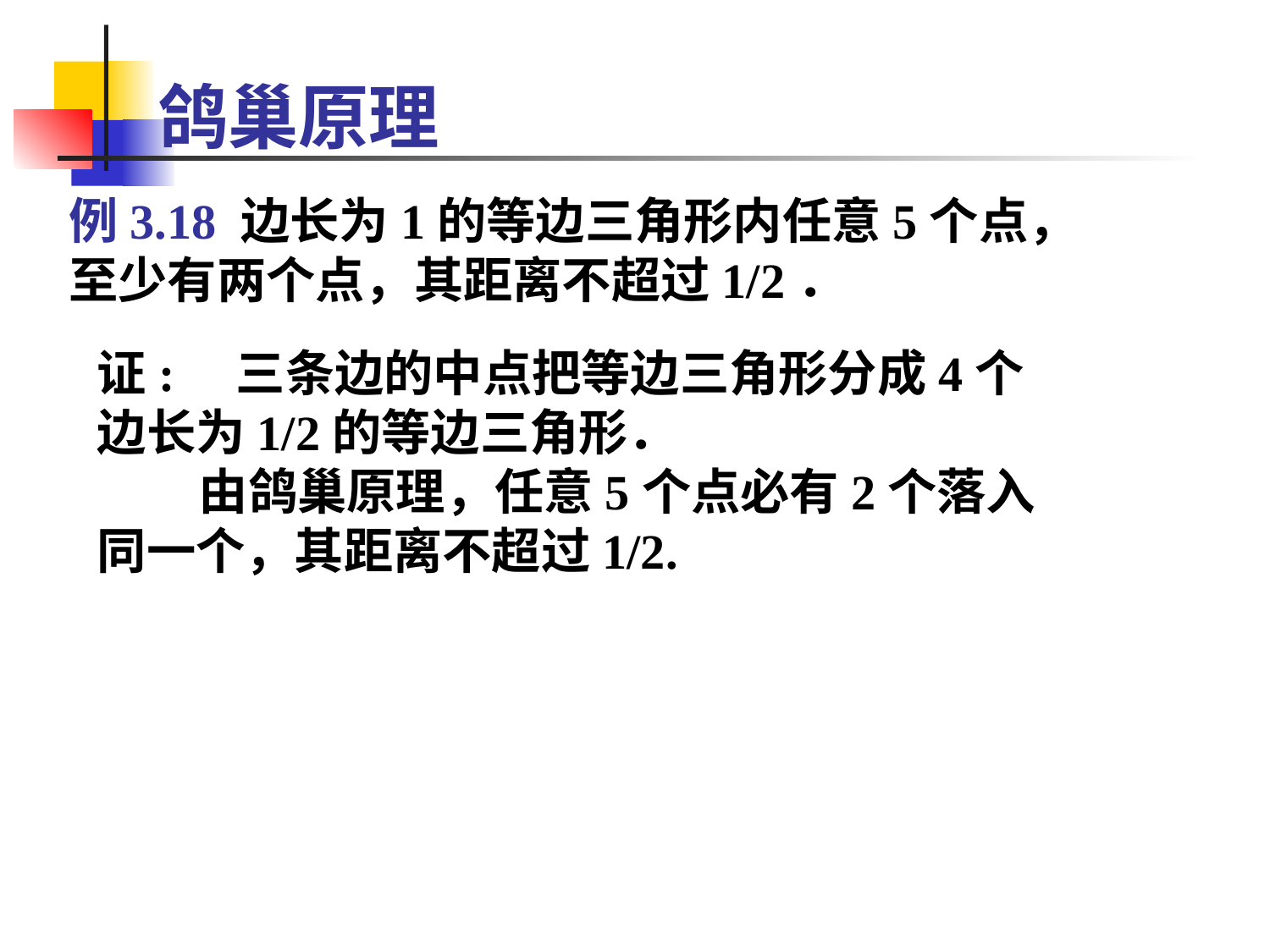

鸽巢原理
例3.18 边长为1的等边三角形内任意5个点，
至少有两个点，其距离不超过1/2．
证:　三条边的中点把等边三角形分成4个边长为1/2的等边三角形．
        由鸽巢原理，任意5个点必有2个落入同一个，其距离不超过1/2.